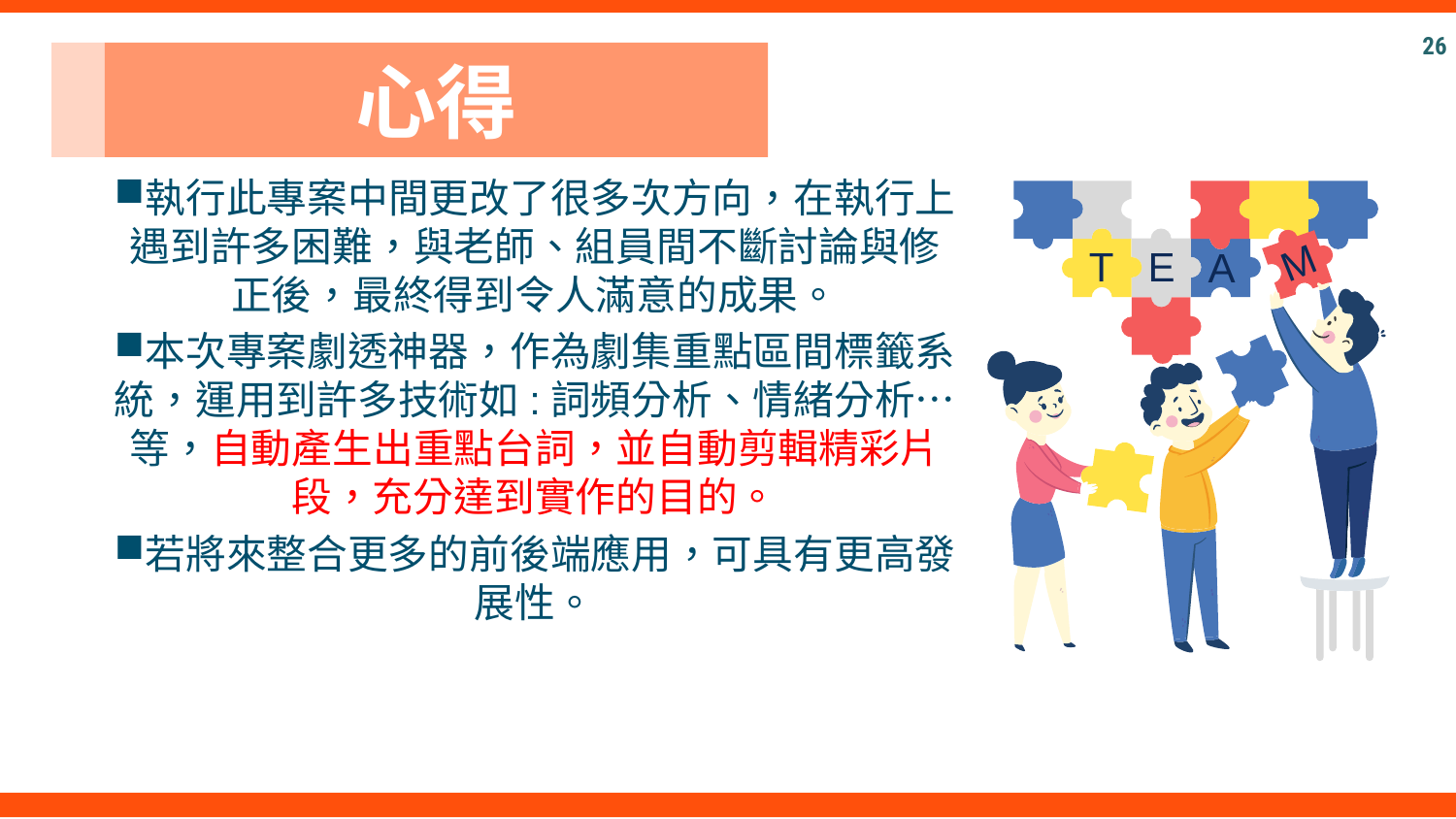

心得

M
T
E
A

執行此專案中間更改了很多次方向，在執行上遇到許多困難，與老師、組員間不斷討論與修正後，最終得到令人滿意的成果。
本次專案劇透神器，作為劇集重點區間標籤系統，運用到許多技術如:詞頻分析、情緒分析…等，自動產生出重點台詞，並自動剪輯精彩片段，充分達到實作的目的。
若將來整合更多的前後端應用，可具有更高發展性。